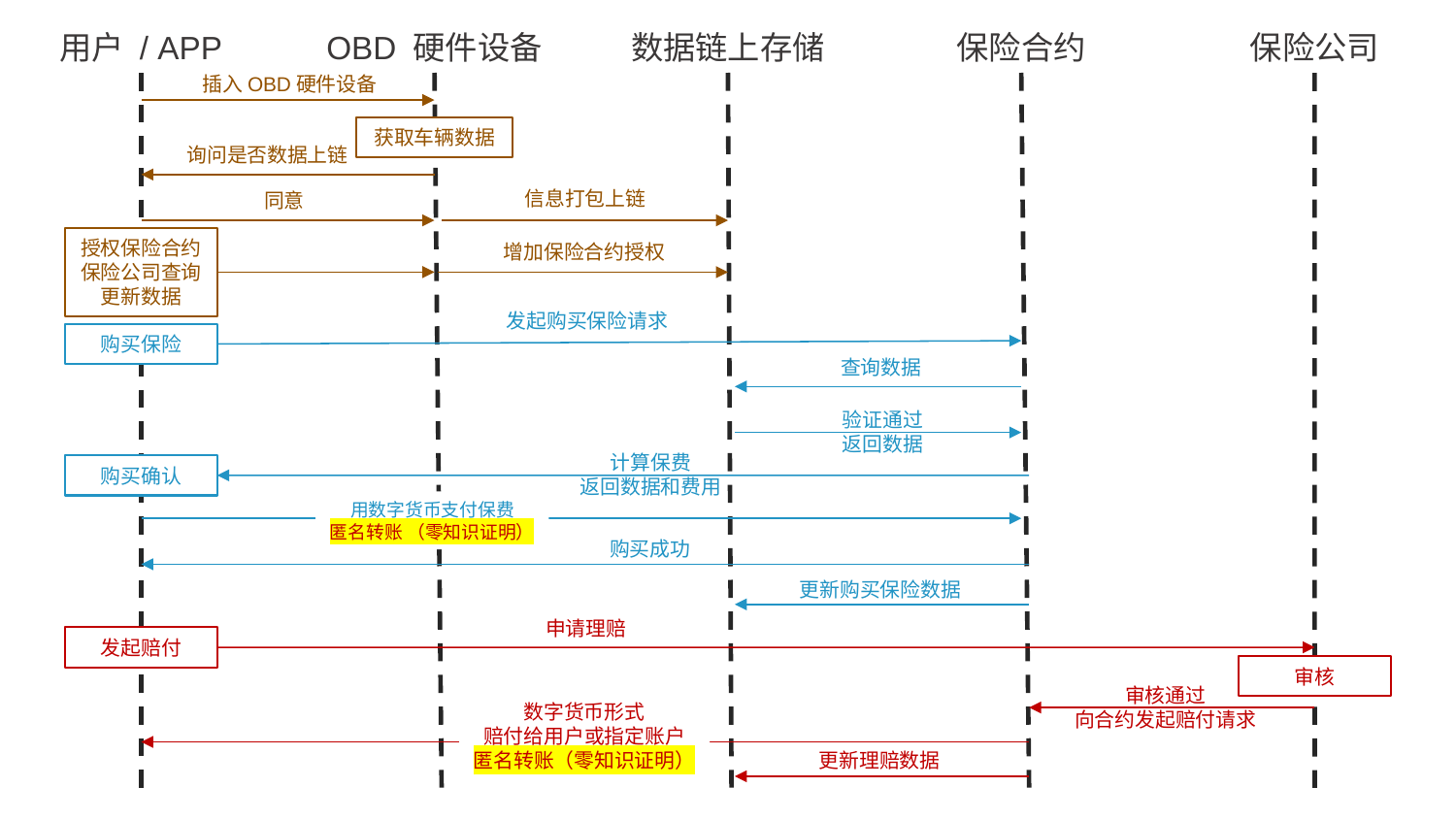

用户 / APP
OBD 硬件设备
数据链上存储
保险合约
保险公司
插入OBD硬件设备
获取车辆数据
询问是否数据上链
信息打包上链
同意
授权保险合约
保险公司查询
更新数据
增加保险合约授权
发起购买保险请求
购买保险
查询数据
验证通过
返回数据
计算保费
返回数据和费用
购买确认
用数字货币支付保费
匿名转账 （零知识证明）
购买成功
更新购买保险数据
申请理赔
发起赔付
审核
审核通过
向合约发起赔付请求
数字货币形式
赔付给用户或指定账户
匿名转账（零知识证明）
更新理赔数据